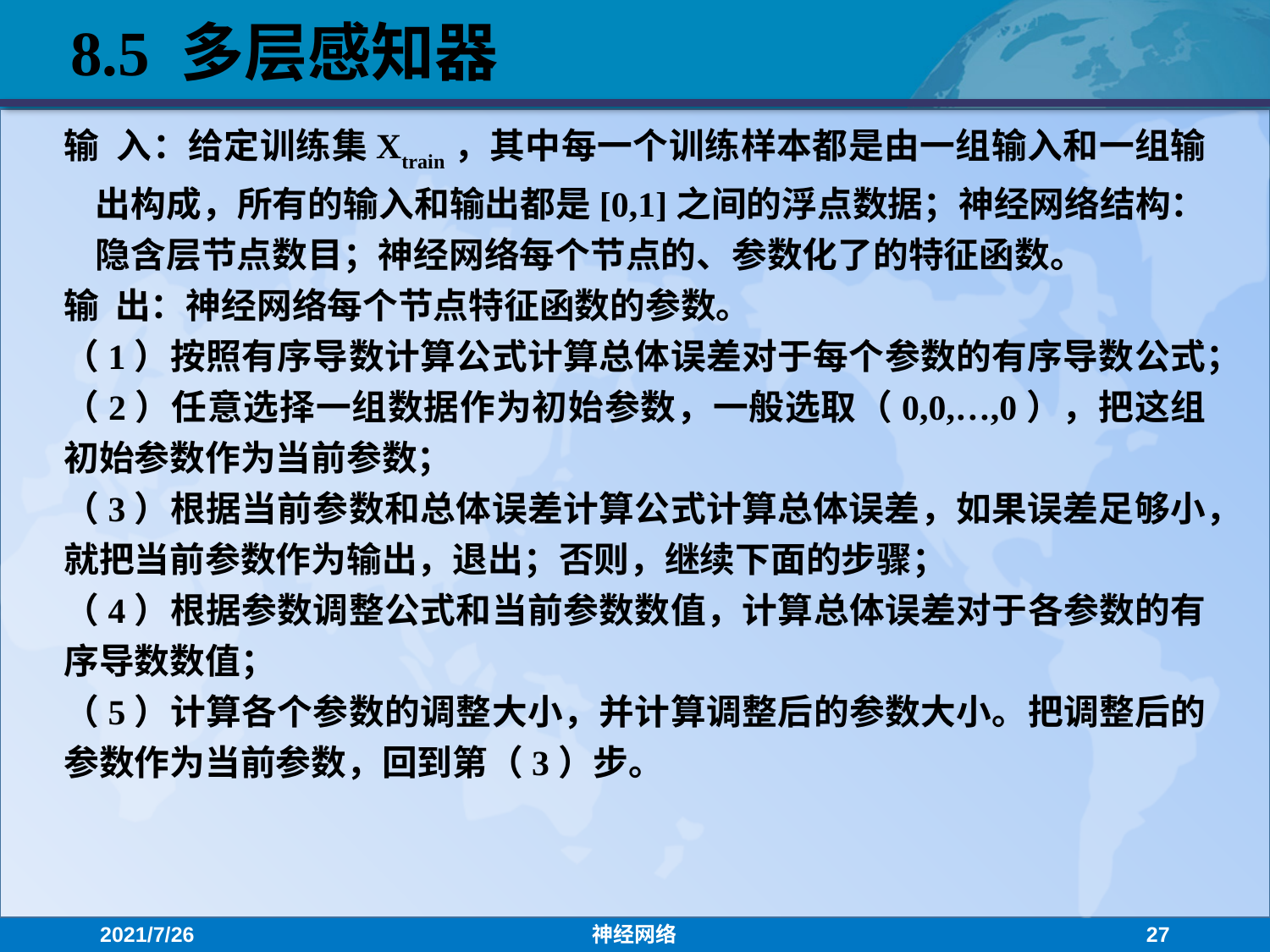

8.5 多层感知器

输  入：给定训练集Xtrain，其中每一个训练样本都是由一组输入和一组输出构成，所有的输入和输出都是[0,1]之间的浮点数据；神经网络结构：隐含层节点数目；神经网络每个节点的、参数化了的特征函数。
输  出：神经网络每个节点特征函数的参数。
（1）按照有序导数计算公式计算总体误差对于每个参数的有序导数公式；
（2）任意选择一组数据作为初始参数，一般选取（0,0,…,0），把这组初始参数作为当前参数；
（3）根据当前参数和总体误差计算公式计算总体误差，如果误差足够小，就把当前参数作为输出，退出；否则，继续下面的步骤；
（4）根据参数调整公式和当前参数数值，计算总体误差对于各参数的有序导数数值；
（5）计算各个参数的调整大小，并计算调整后的参数大小。把调整后的参数作为当前参数，回到第（3）步。
2021/7/26
神经网络
27